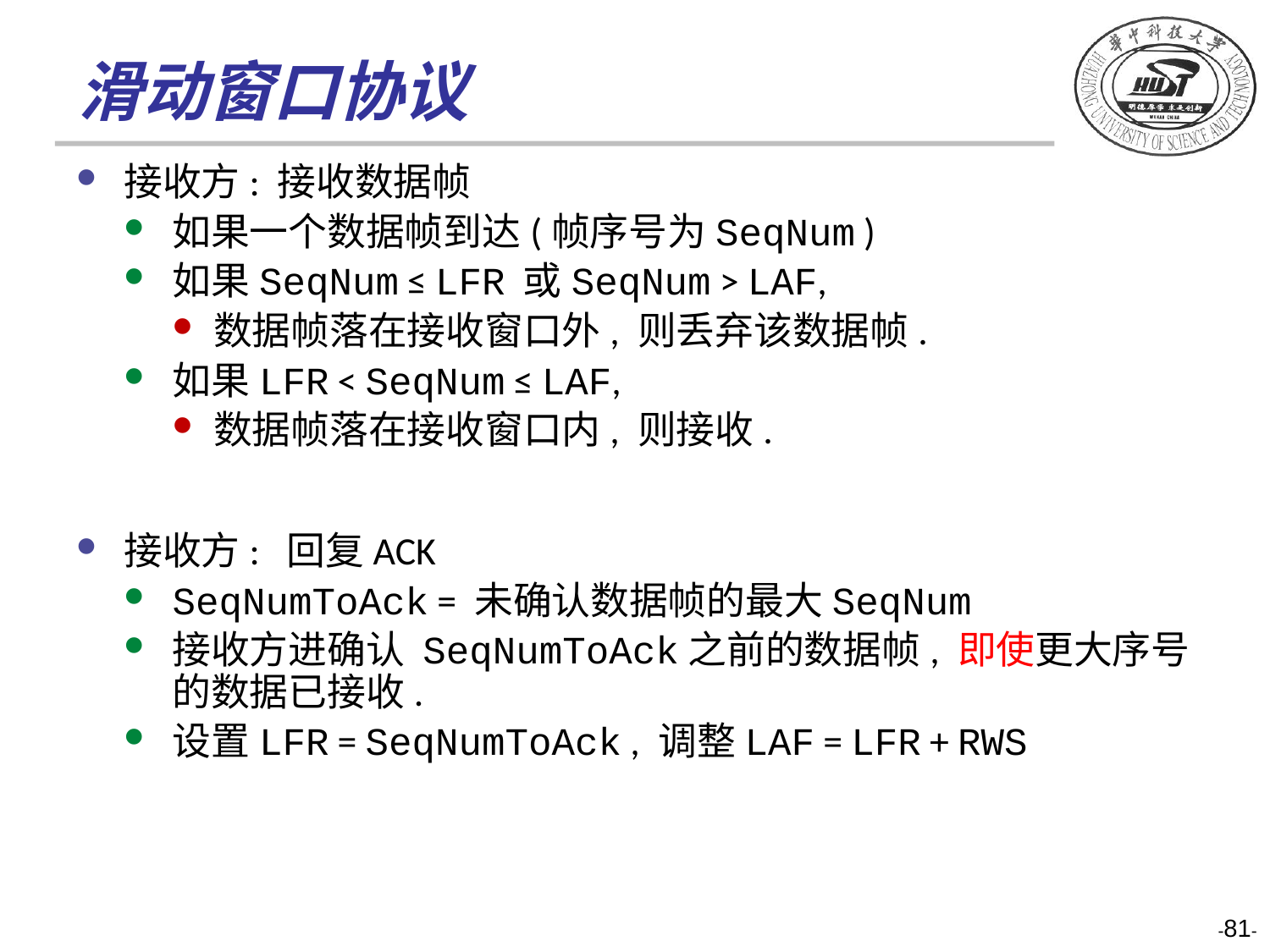

# 滑动窗口协议
接收方: 接收数据帧
如果一个数据帧到达(帧序号为SeqNum )
如果SeqNum ≤ LFR 或SeqNum > LAF,
数据帧落在接收窗口外, 则丢弃该数据帧.
如果LFR < SeqNum ≤ LAF,
数据帧落在接收窗口内, 则接收.

接收方:  回复ACK
SeqNumToAck = 未确认数据帧的最大SeqNum
接收方进确认 SeqNumToAck之前的数据帧, 即使更大序号的数据已接收.
设置LFR = SeqNumToAck , 调整LAF = LFR + RWS
-81-